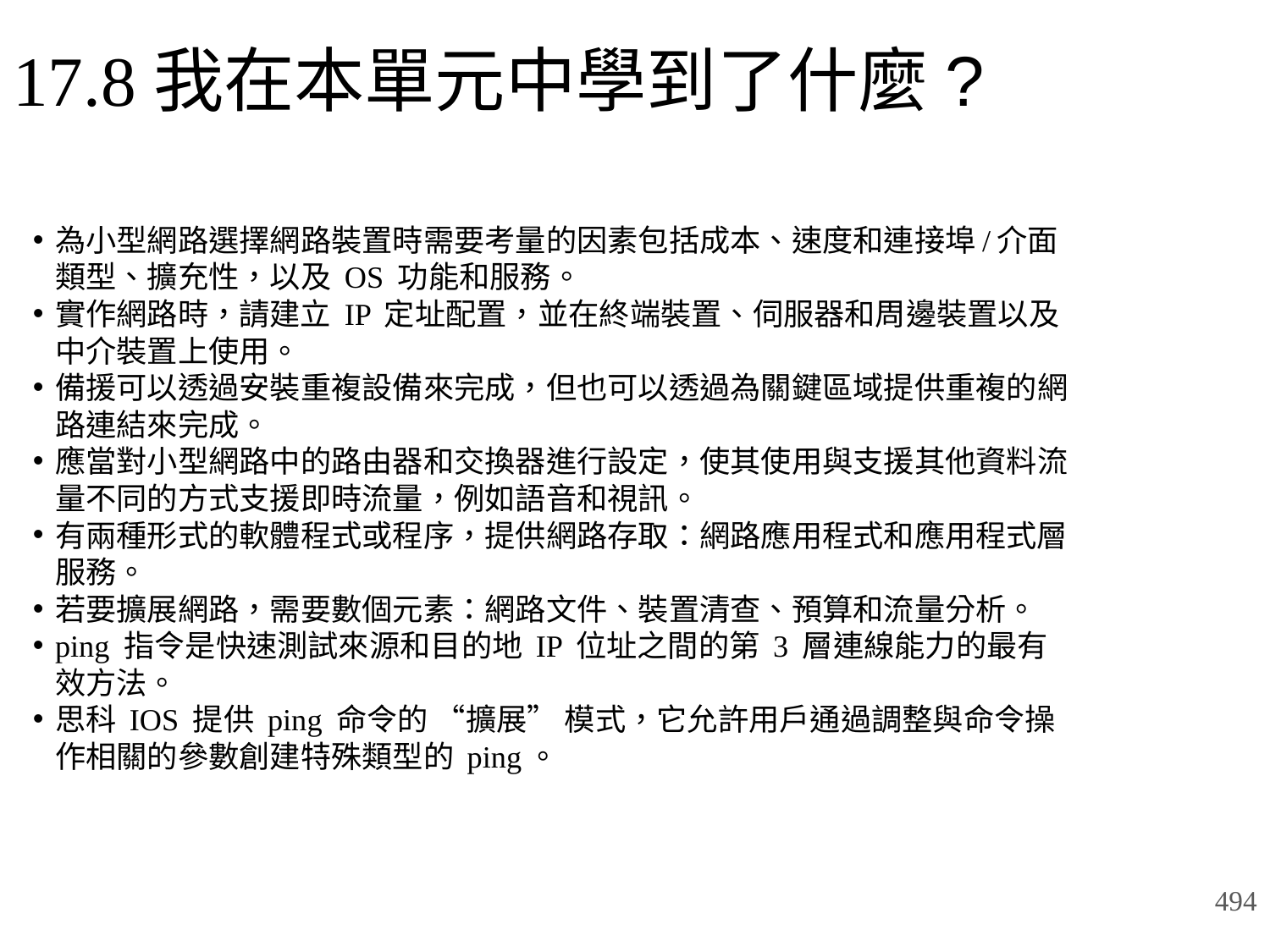

# 17.8我在本單元中學到了什麼?
為小型網路選擇網路裝置時需要考量的因素包括成本、速度和連接埠/介面類型、擴充性，以及 OS 功能和服務。
實作網路時，請建立 IP 定址配置，並在終端裝置、伺服器和周邊裝置以及中介裝置上使用。
備援可以透過安裝重複設備來完成，但也可以透過為關鍵區域提供重複的網路連結來完成。
應當對小型網路中的路由器和交換器進行設定，使其使用與支援其他資料流量不同的方式支援即時流量，例如語音和視訊。
有兩種形式的軟體程式或程序，提供網路存取：網路應用程式和應用程式層服務。
若要擴展網路，需要數個元素：網路文件、裝置清查、預算和流量分析。
ping 指令是快速測試來源和目的地 IP 位址之間的第 3 層連線能力的最有效方法。
思科 IOS 提供 ping 命令的 “擴展” 模式，它允許用戶通過調整與命令操作相關的參數創建特殊類型的 ping。

494